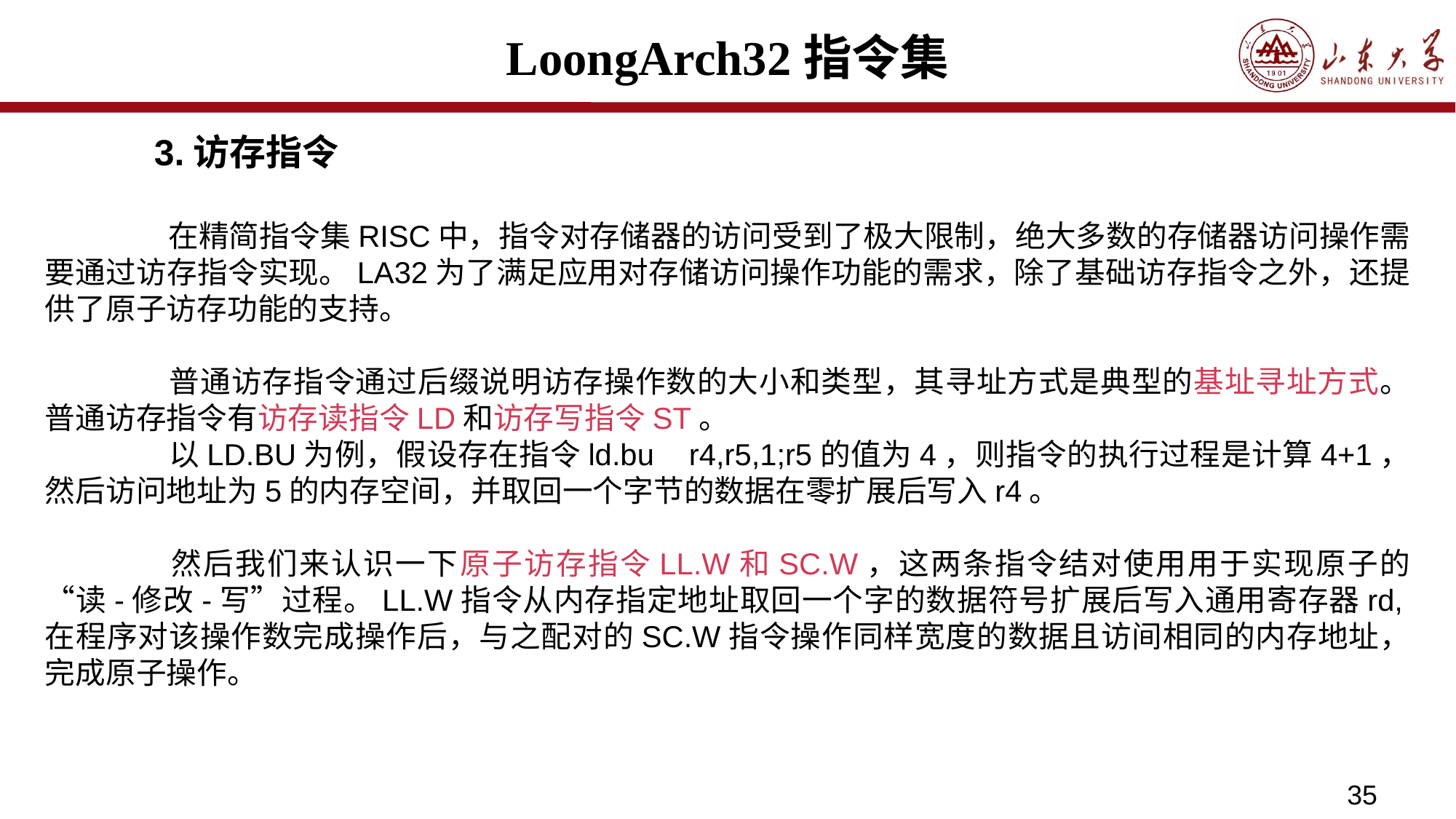

# LoongArch32指令集
	3.访存指令

	 在精简指令集RISC中，指令对存储器的访问受到了极大限制，绝大多数的存储器访问操作需要通过访存指令实现。LA32为了满足应用对存储访问操作功能的需求，除了基础访存指令之外，还提供了原子访存功能的支持。

	 普通访存指令通过后缀说明访存操作数的大小和类型，其寻址方式是典型的基址寻址方式。普通访存指令有访存读指令LD和访存写指令ST。
	 以LD.BU为例，假设存在指令ld.bu    r4,r5,1;r5的值为4，则指令的执行过程是计算4+1，然后访问地址为5的内存空间，并取回一个字节的数据在零扩展后写入r4。

	 然后我们来认识一下原子访存指令LL.W和SC.W，这两条指令结对使用用于实现原子的“读-修改-写”过程。LL.W指令从内存指定地址取回一个字的数据符号扩展后写入通用寄存器rd,在程序对该操作数完成操作后，与之配对的SC.W指令操作同样宽度的数据且访间相同的内存地址，完成原子操作。

35